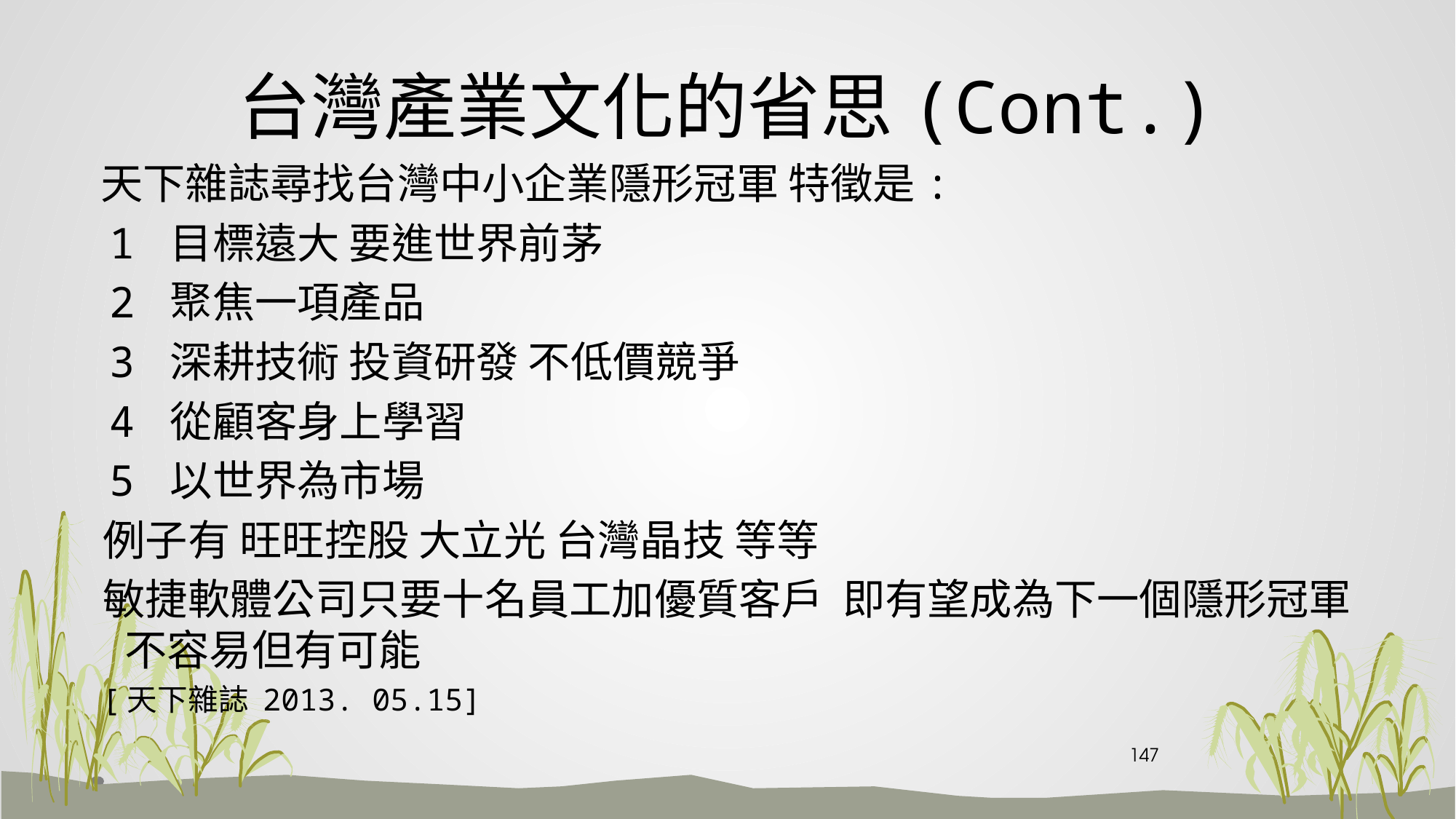

# 台灣產業文化的省思(Cont.)
 天下雜誌尋找台灣中小企業隱形冠軍 特徵是:
 1 目標遠大 要進世界前茅
 2 聚焦一項產品
 3 深耕技術 投資研發 不低價競爭
 4 從顧客身上學習
 5 以世界為市場
 例子有 旺旺控股 大立光 台灣晶技 等等
 敏捷軟體公司只要十名員工加優質客戶  即有望成為下一個隱形冠軍 不容易但有可能
 [天下雜誌 2013. 05.15]

147